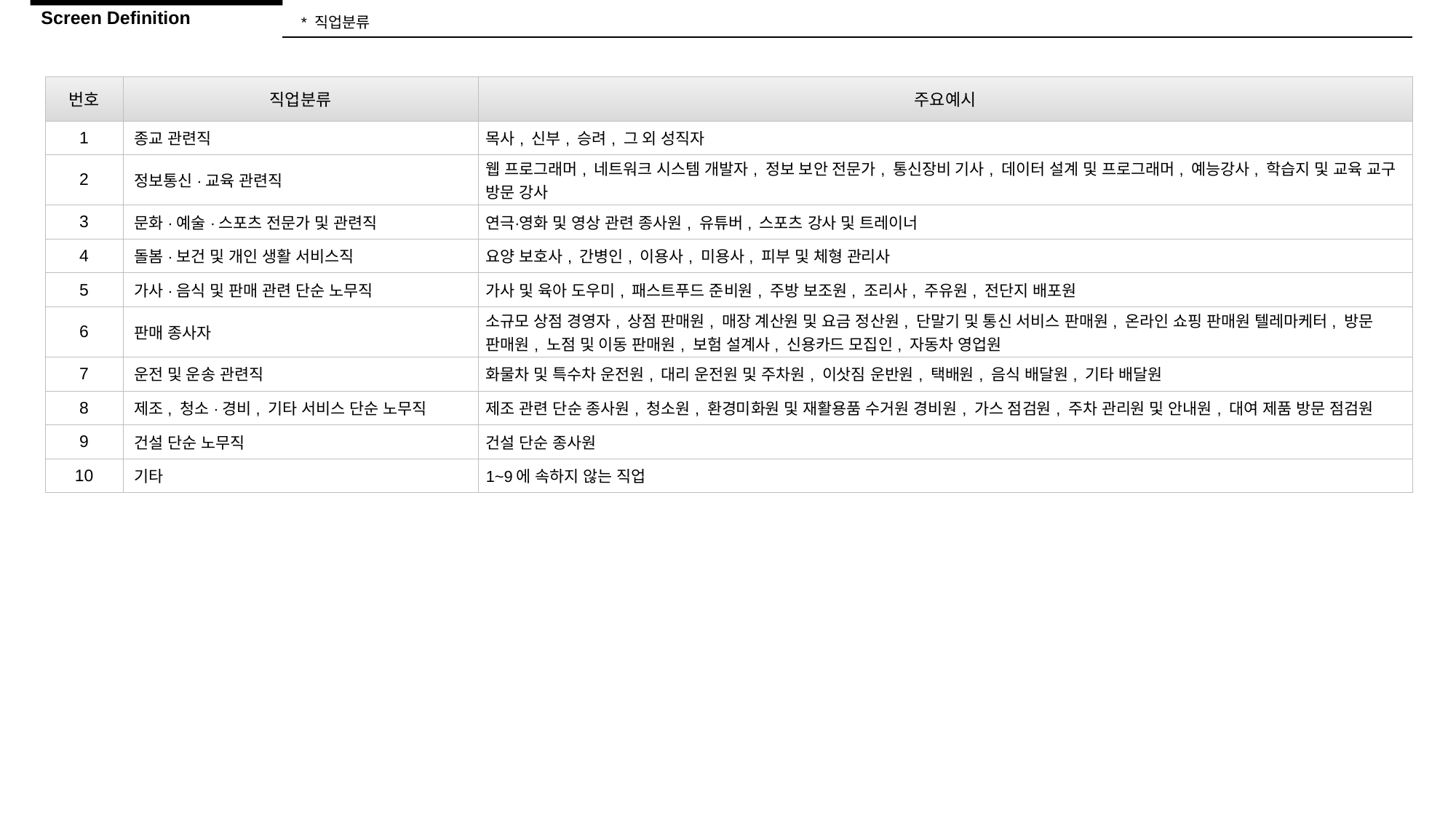

Screen Definition
* 직업분류
| 번호 | 직업분류 | 주요예시 |
| --- | --- | --- |
| 1 | 종교 관련직 | 목사, 신부, 승려, 그 외 성직자 |
| 2 | 정보통신·교육 관련직 | 웹 프로그래머, 네트워크 시스템 개발자, 정보 보안 전문가, 통신장비 기사, 데이터 설계 및 프로그래머, 예능강사, 학습지 및 교육 교구 방문 강사 |
| 3 | 문화·예술·스포츠 전문가 및 관련직 | 연극∙영화 및 영상 관련 종사원, 유튜버, 스포츠 강사 및 트레이너 |
| 4 | 돌봄·보건 및 개인 생활 서비스직 | 요양 보호사, 간병인, 이용사, 미용사, 피부 및 체형 관리사 |
| 5 | 가사·음식 및 판매 관련 단순 노무직 | 가사 및 육아 도우미, 패스트푸드 준비원, 주방 보조원, 조리사, 주유원, 전단지 배포원 |
| 6 | 판매 종사자 | 소규모 상점 경영자, 상점 판매원, 매장 계산원 및 요금 정산원, 단말기 및 통신 서비스 판매원, 온라인 쇼핑 판매원 텔레마케터, 방문 판매원, 노점 및 이동 판매원, 보험 설계사, 신용카드 모집인, 자동차 영업원 |
| 7 | 운전 및 운송 관련직 | 화물차 및 특수차 운전원, 대리 운전원 및 주차원, 이삿짐 운반원, 택배원, 음식 배달원, 기타 배달원 |
| 8 | 제조, 청소·경비, 기타 서비스 단순 노무직 | 제조 관련 단순 종사원, 청소원, 환경미화원 및 재활용품 수거원 경비원, 가스 점검원, 주차 관리원 및 안내원, 대여 제품 방문 점검원 |
| 9 | 건설 단순 노무직 | 건설 단순 종사원 |
| 10 | 기타 | 1~9에 속하지 않는 직업 |